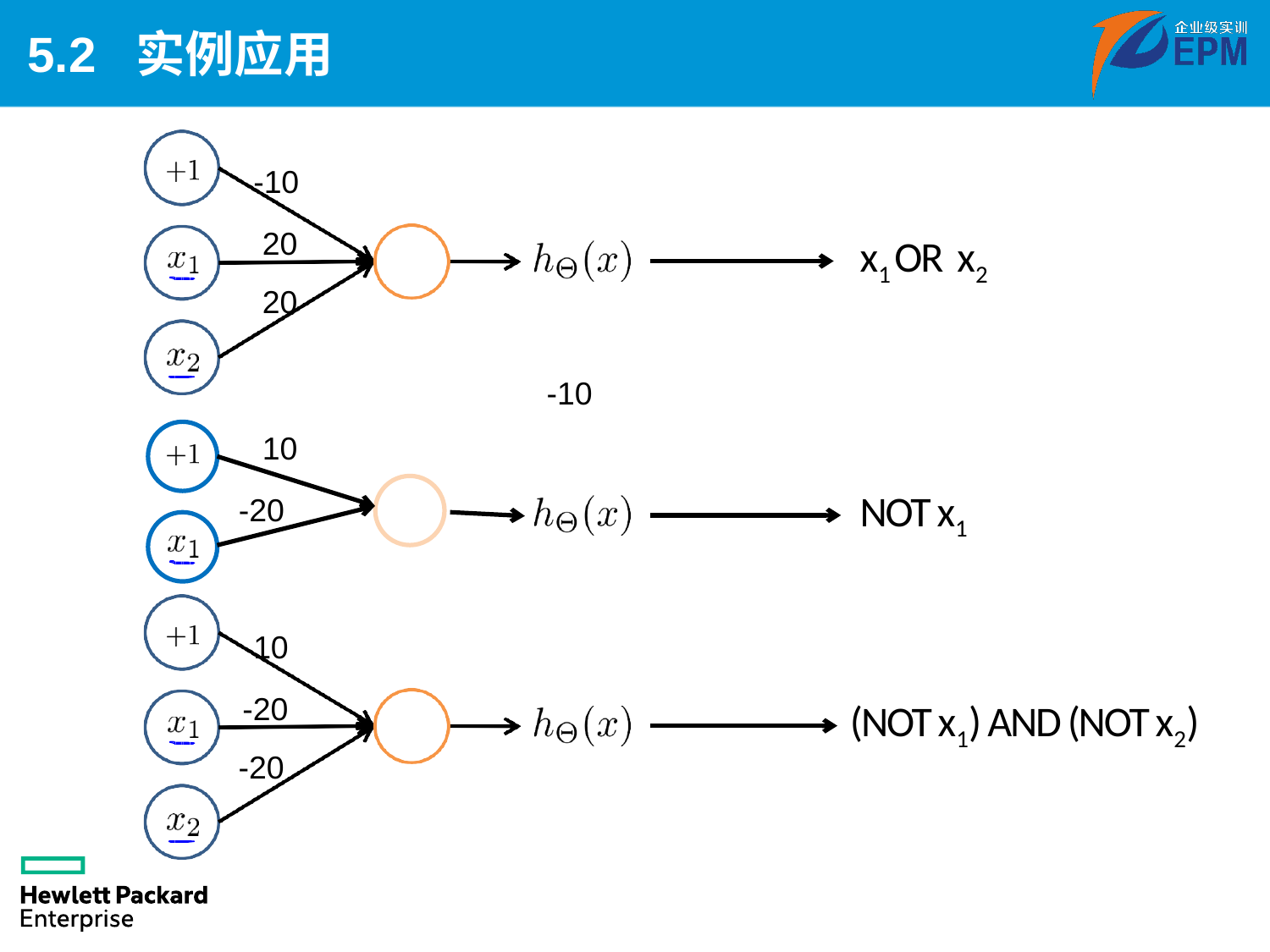

# 5.2  实例应用

-10

 20
 x1 OR  x2

 20

-10

 10

 NOT x1
 -20

10

 -20
 (NOT x1) AND (NOT x2)

 -20